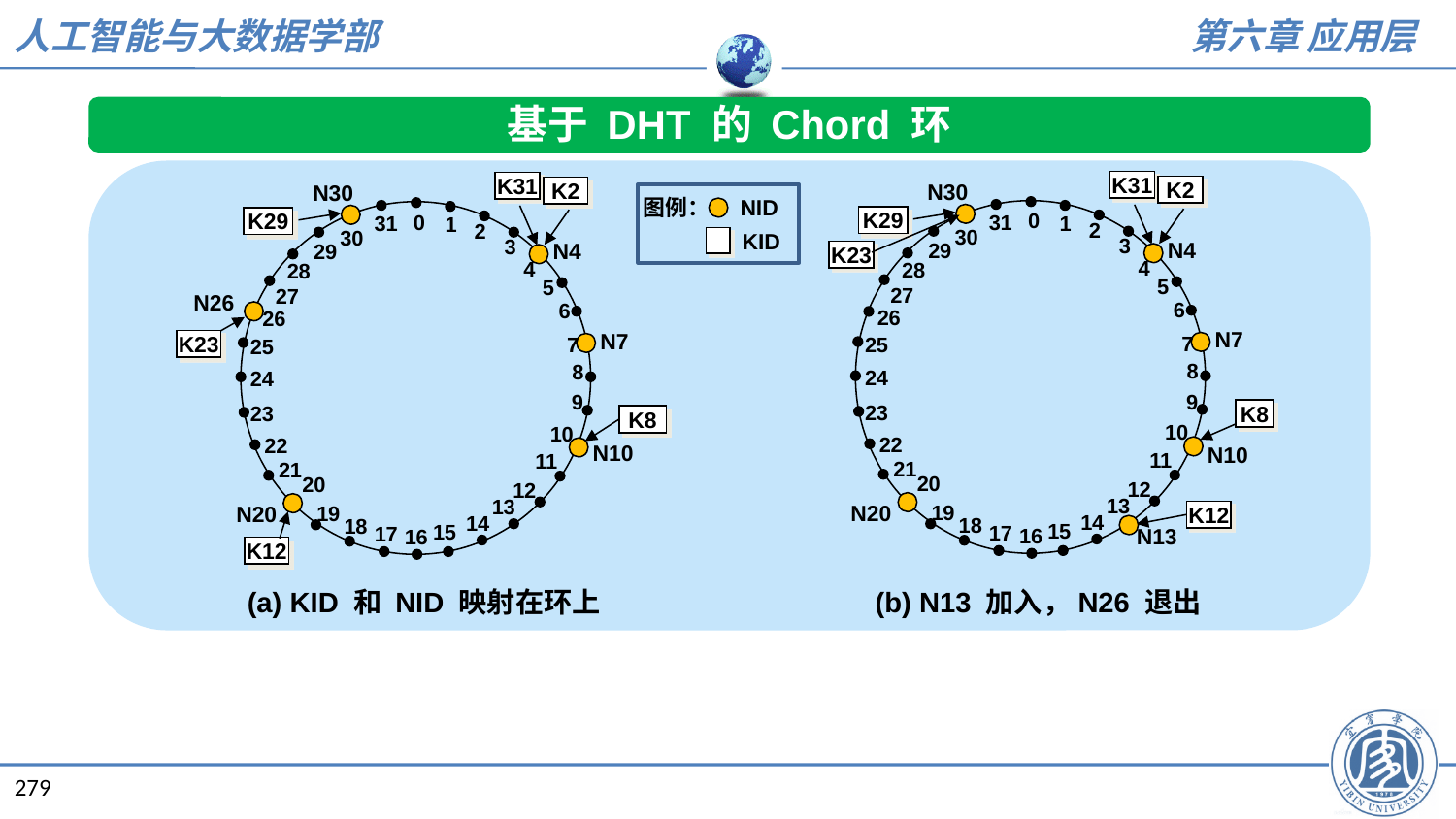

基于 DHT 的 Chord 环

N30
K31
N30
K31
K2
K2

图例：
NID

0

0

31
1
31

1

K29
K29
2

2

30
30
KID
3
3

N4
N4
29
29
K23

4

4

28
28
5
5

27

27

N26
6
6
26
26

N7
N7
7
7
25
25
K23

8
8
24
24

9
9
23
23
K8

K8

10
10
22
22
N10
N10

11
11
21
21
20
20
12
12

13
13
N20

19
N20
19

K12
14
14
18
18
15
15
17
17
16

N13
16

K12

(a) KID 和 NID 映射在环上
(b) N13 加入，N26 退出
279